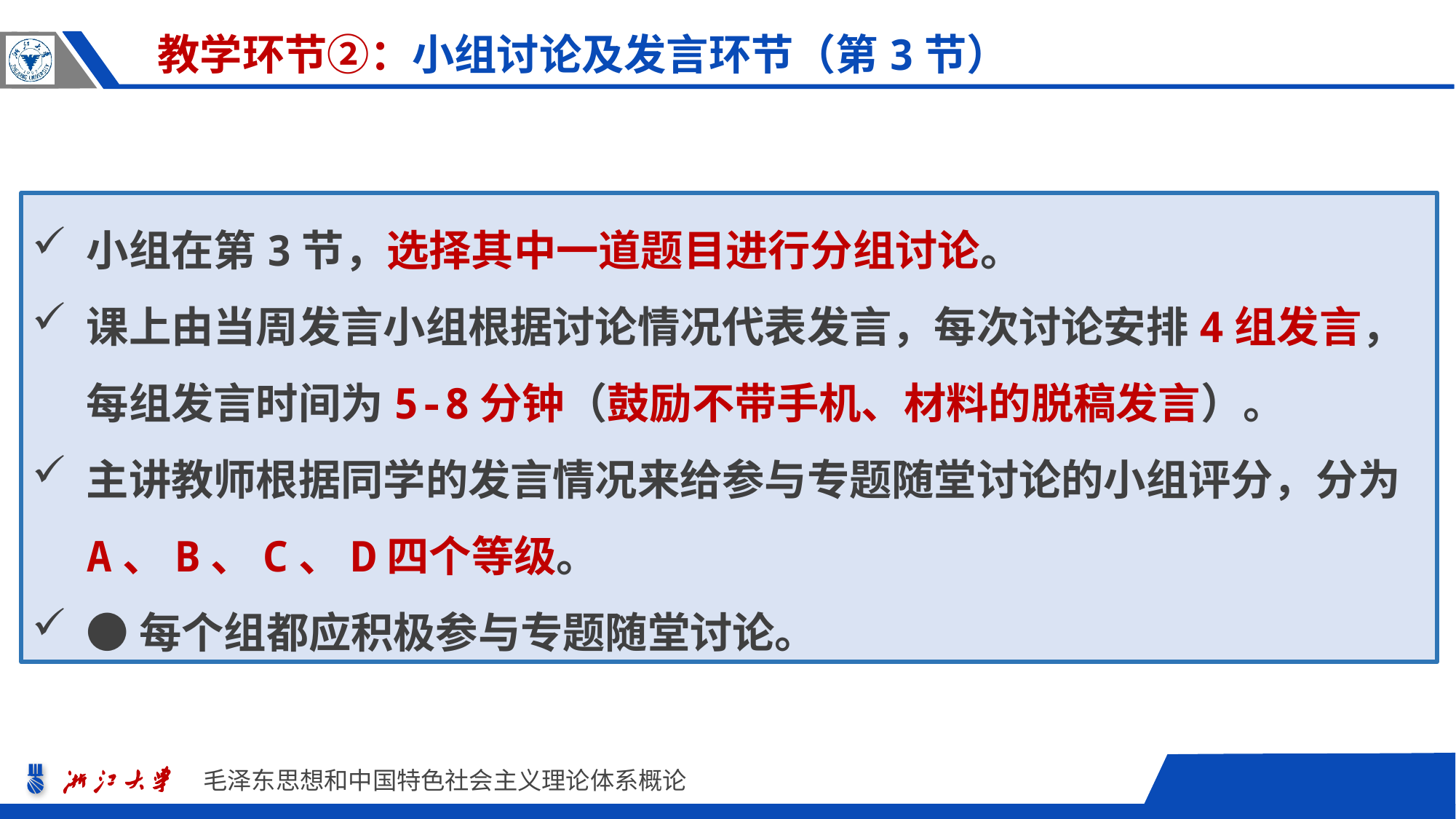

教学环节②：小组讨论及发言环节（第3节）
小组在第3节，选择其中一道题目进行分组讨论。
课上由当周发言小组根据讨论情况代表发言，每次讨论安排4组发言，每组发言时间为5-8分钟（鼓励不带手机、材料的脱稿发言）。
主讲教师根据同学的发言情况来给参与专题随堂讨论的小组评分，分为A、B、C、D四个等级。
●每个组都应积极参与专题随堂讨论。